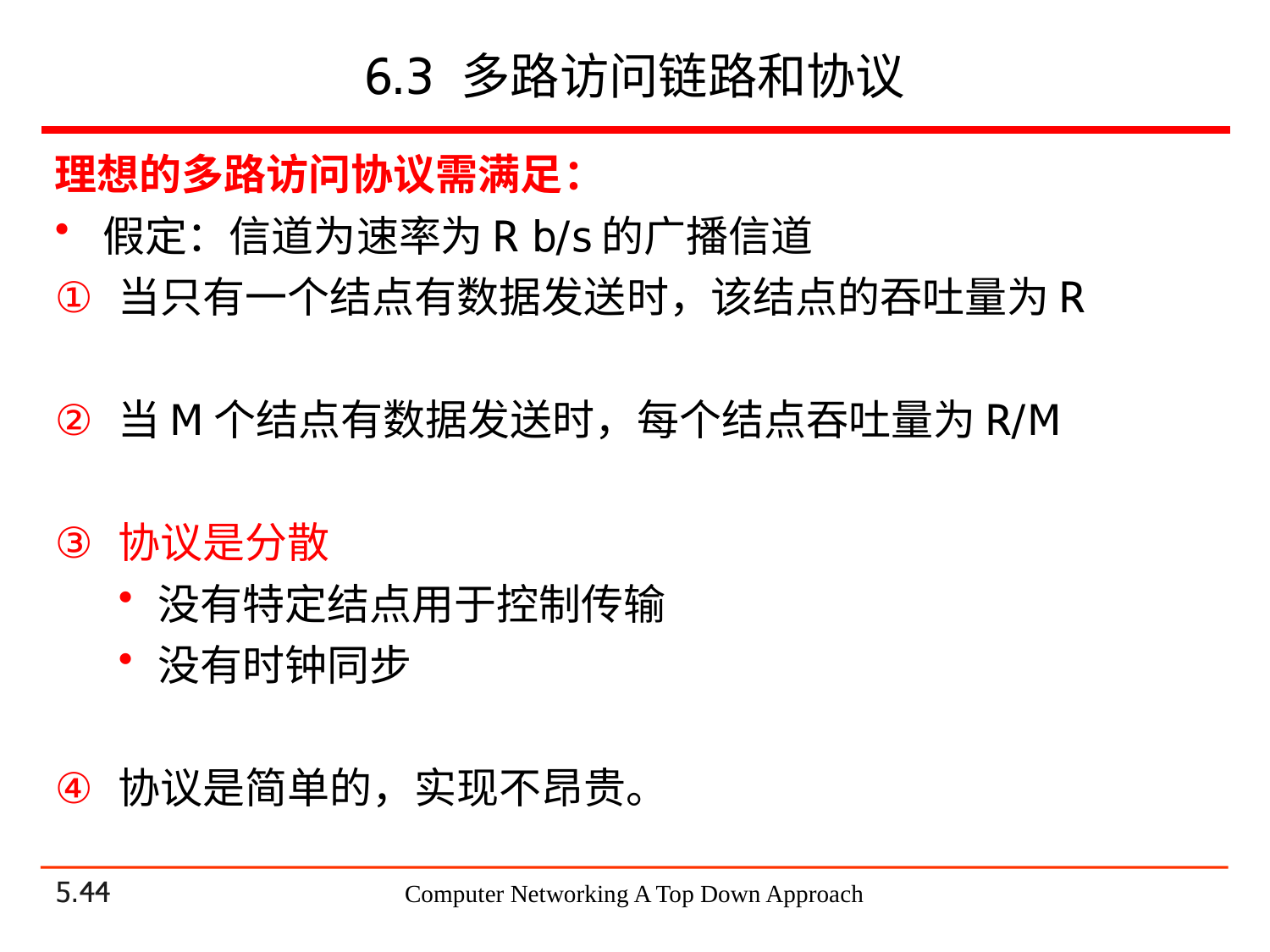

# 6.3 多路访问链路和协议
理想的多路访问协议需满足：
假定：信道为速率为R b/s的广播信道
当只有一个结点有数据发送时，该结点的吞吐量为R

当M个结点有数据发送时，每个结点吞吐量为R/M

协议是分散
没有特定结点用于控制传输
没有时钟同步

协议是简单的，实现不昂贵。